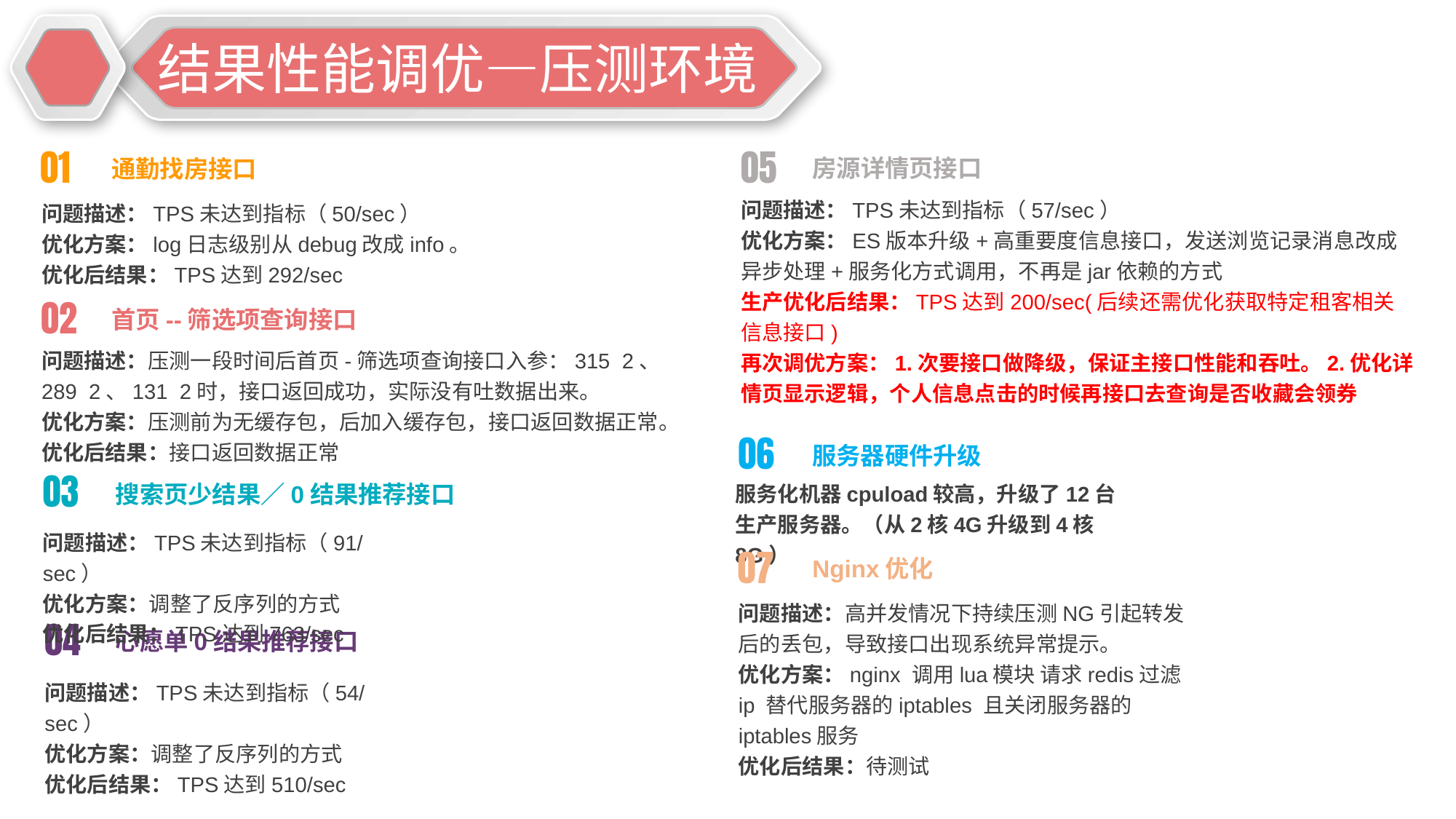

延迟符

责任义务
结果性能调优—压测环境
05
房源详情页接口
01
通勤找房接口
问题描述：TPS未达到指标（50/sec）
优化方案：log日志级别从debug改成info。
优化后结果：TPS达到292/sec
问题描述：TPS未达到指标（57/sec）
优化方案：ES版本升级+高重要度信息接口，发送浏览记录消息改成异步处理+服务化方式调用，不再是jar依赖的方式
生产优化后结果：TPS达到200/sec(后续还需优化获取特定租客相关信息接口)
再次调优方案：1.次要接口做降级，保证主接口性能和吞吐。2.优化详情页显示逻辑，个人信息点击的时候再接口去查询是否收藏会领券
02
首页--筛选项查询接口
问题描述：压测一段时间后首页-筛选项查询接口入参：315  2、289  2、131  2时，接口返回成功，实际没有吐数据出来。
优化方案：压测前为无缓存包，后加入缓存包，接口返回数据正常。
优化后结果：接口返回数据正常
06
服务器硬件升级
03
搜索页少结果／0结果推荐接口
服务化机器cpuload较高，升级了12台生产服务器。（从2核4G升级到4核8G）

04
心愿单0结果推荐接口
问题描述：TPS未达到指标（91/sec）
优化方案：调整了反序列的方式
优化后结果：TPS达到763/sec
07
Nginx优化
问题描述：高并发情况下持续压测NG引起转发后的丢包，导致接口出现系统异常提示。
优化方案：nginx 调用lua模块 请求redis过滤ip 替代服务器的iptables 且关闭服务器的iptables服务
优化后结果：待测试
问题描述：TPS未达到指标（54/sec）
优化方案：调整了反序列的方式
优化后结果：TPS达到510/sec